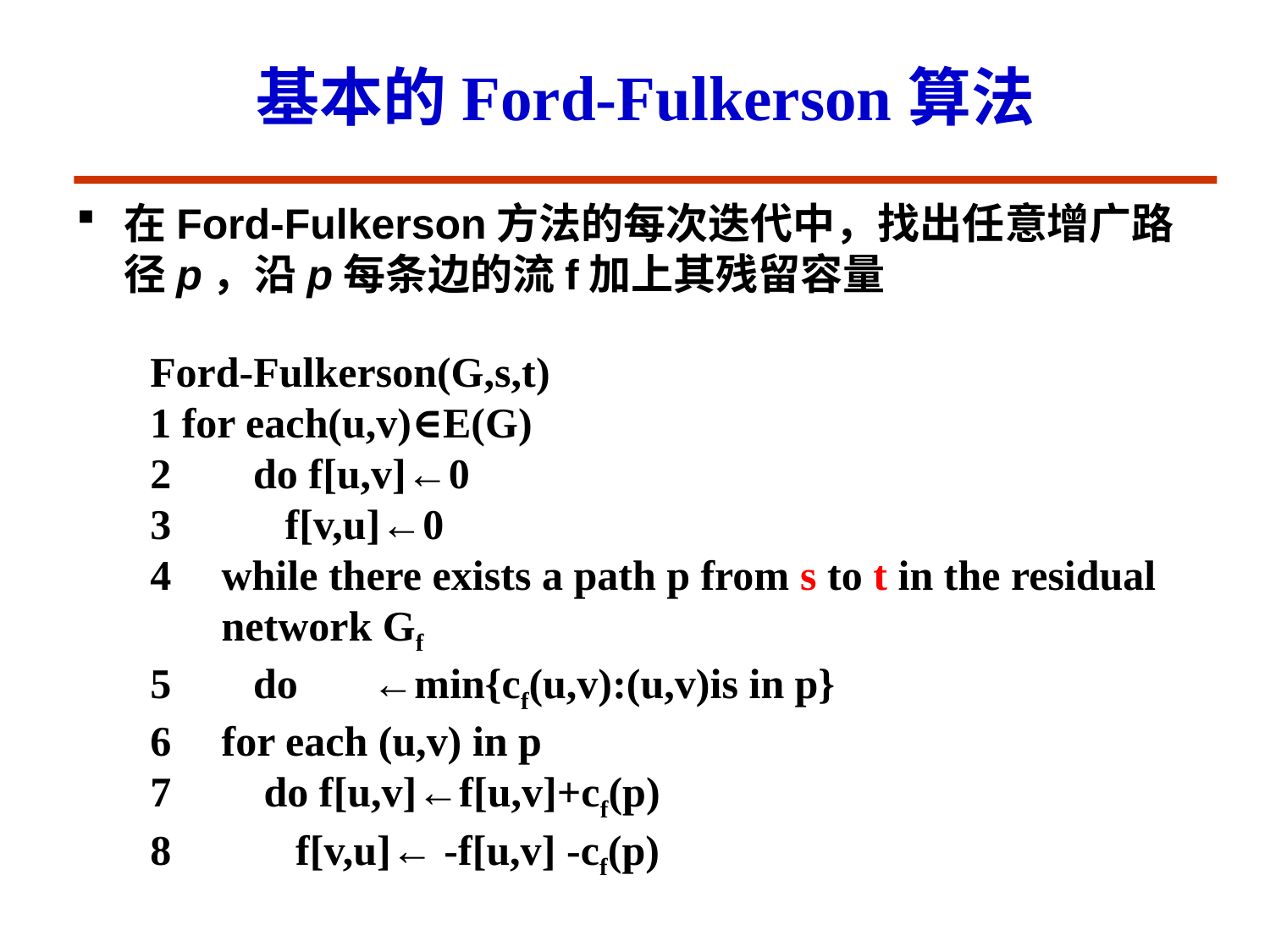

# 基本的Ford-Fulkerson算法
在Ford-Fulkerson方法的每次迭代中，找出任意增广路径p，沿p每条边的流f加上其残留容量

Ford-Fulkerson(G,s,t)
1 for each(u,v)∈E(G)
   do f[u,v]←0
      f[v,u]←0
while there exists a path p from s to t in the residual network Gf
   do       ←min{cf(u,v):(u,v)is in p}
for each (u,v) in p
    do f[u,v]←f[u,v]+cf(p)
       f[v,u]← -f[u,v] -cf(p)